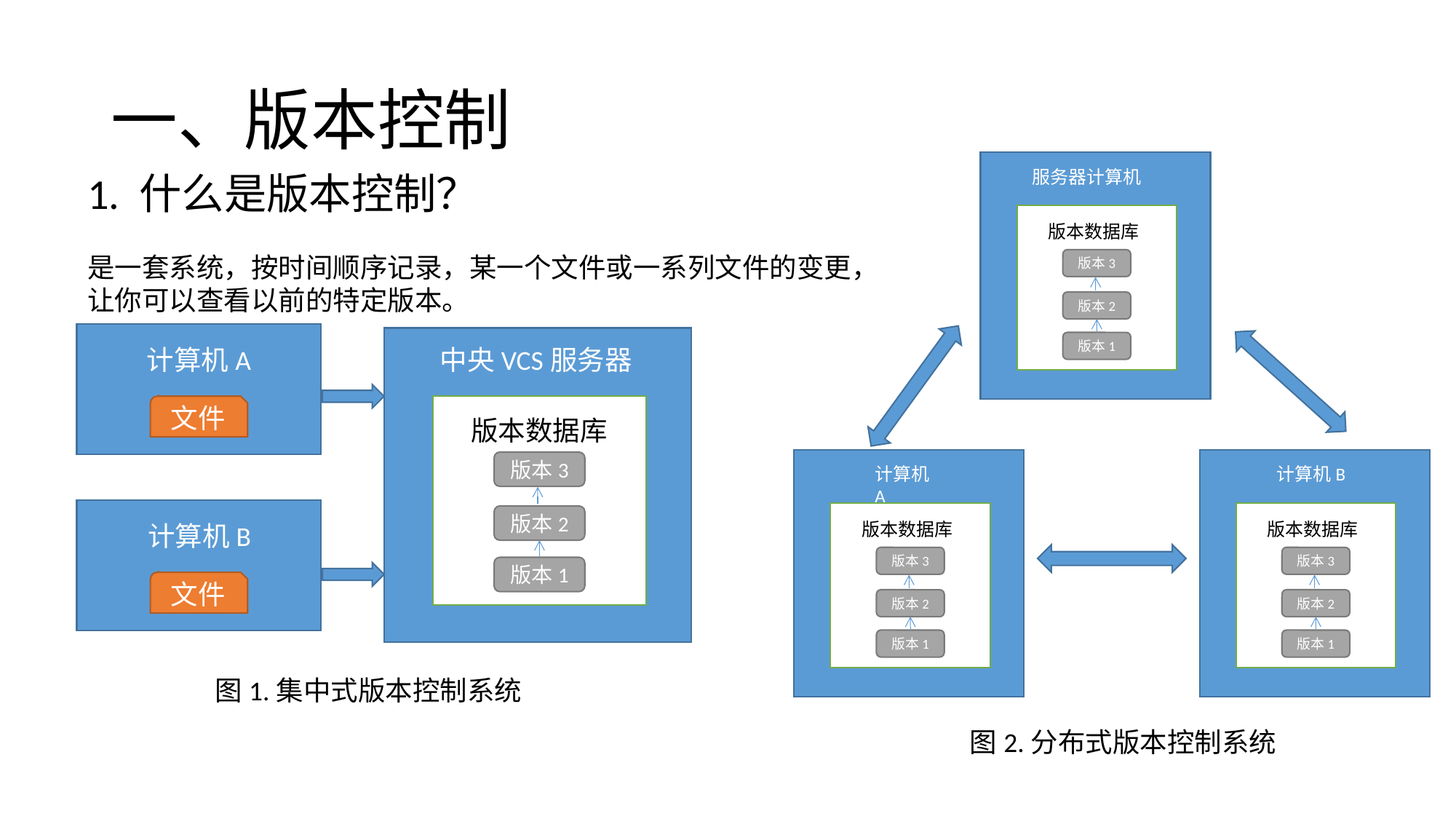

# 一、版本控制

服务器计算机

版本数据库
版本3
版本2
版本1
1. 什么是版本控制？

是一套系统，按时间顺序记录，某一个文件或一系列文件的变更，
让你可以查看以前的特定版本。

计算机A
文件

中央VCS服务器

版本数据库
版本3
版本2
版本1

计算机A

版本数据库
版本3
版本2
版本1

计算机B

版本数据库
版本3
版本2
版本1

计算机B
文件

图1.集中式版本控制系统
图2.分布式版本控制系统